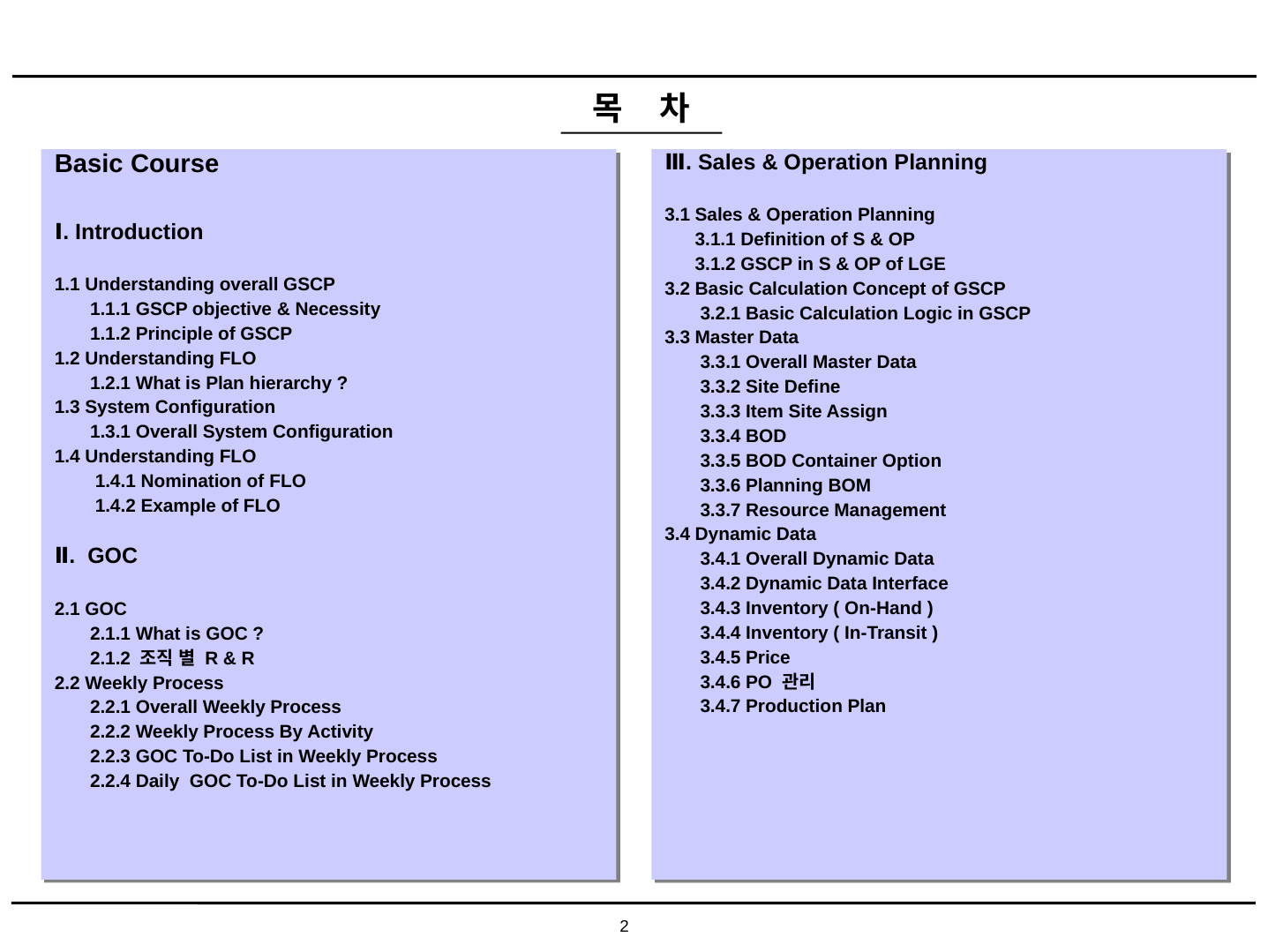

목    차

Ⅲ. Sales & Operation Planning

3.1 Sales & Operation Planning
      3.1.1 Definition of S & OP
      3.1.2 GSCP in S & OP of LGE
3.2 Basic Calculation Concept of GSCP
       3.2.1 Basic Calculation Logic in GSCP
3.3 Master Data
       3.3.1 Overall Master Data
       3.3.2 Site Define
       3.3.3 Item Site Assign
       3.3.4 BOD
       3.3.5 BOD Container Option
       3.3.6 Planning BOM
       3.3.7 Resource Management
3.4 Dynamic Data
       3.4.1 Overall Dynamic Data
       3.4.2 Dynamic Data Interface
       3.4.3 Inventory ( On-Hand )
       3.4.4 Inventory ( In-Transit )
       3.4.5 Price
       3.4.6 PO 관리
       3.4.7 Production Plan

Basic Course

Ⅰ. Introduction

1.1 Understanding overall GSCP
       1.1.1 GSCP objective & Necessity
       1.1.2 Principle of GSCP
1.2 Understanding FLO
       1.2.1 What is Plan hierarchy ?
1.3 System Configuration
       1.3.1 Overall System Configuration
1.4 Understanding FLO
        1.4.1 Nomination of FLO
        1.4.2 Example of FLO

Ⅱ.  GOC

2.1 GOC
       2.1.1 What is GOC ?
       2.1.2 조직 별 R & R
2.2 Weekly Process
       2.2.1 Overall Weekly Process
       2.2.2 Weekly Process By Activity
       2.2.3 GOC To-Do List in Weekly Process
       2.2.4 Daily  GOC To-Do List in Weekly Process

2